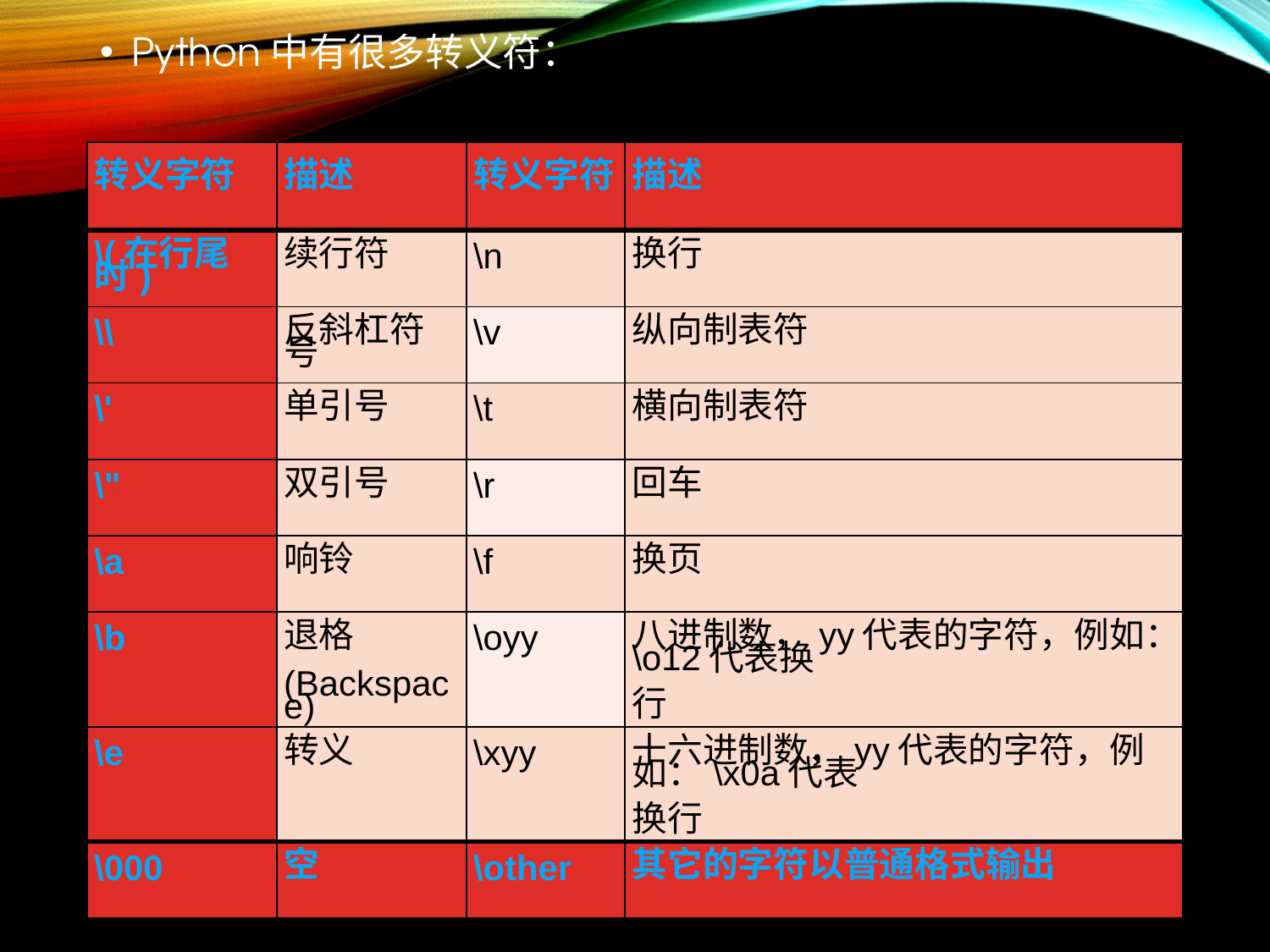

Python中有很多转义符：
| 转义字符 | 描述 | 转义字符 | 描述 |
| --- | --- | --- | --- |
| \(在行尾时) | 续行符 | \n | 换行 |
| \\ | 反斜杠符号 | \v | 纵向制表符 |
| \' | 单引号 | \t | 横向制表符 |
| \" | 双引号 | \r | 回车 |
| \a | 响铃 | \f | 换页 |
| \b | 退格 (Backspace) | \oyy | 八进制数，yy代表的字符，例如：\o12代表换 行 |
| \e | 转义 | \xyy | 十六进制数，yy代表的字符，例如：\x0a代表 换行 |
| \000 | 空 | \other | 其它的字符以普通格式输出 |